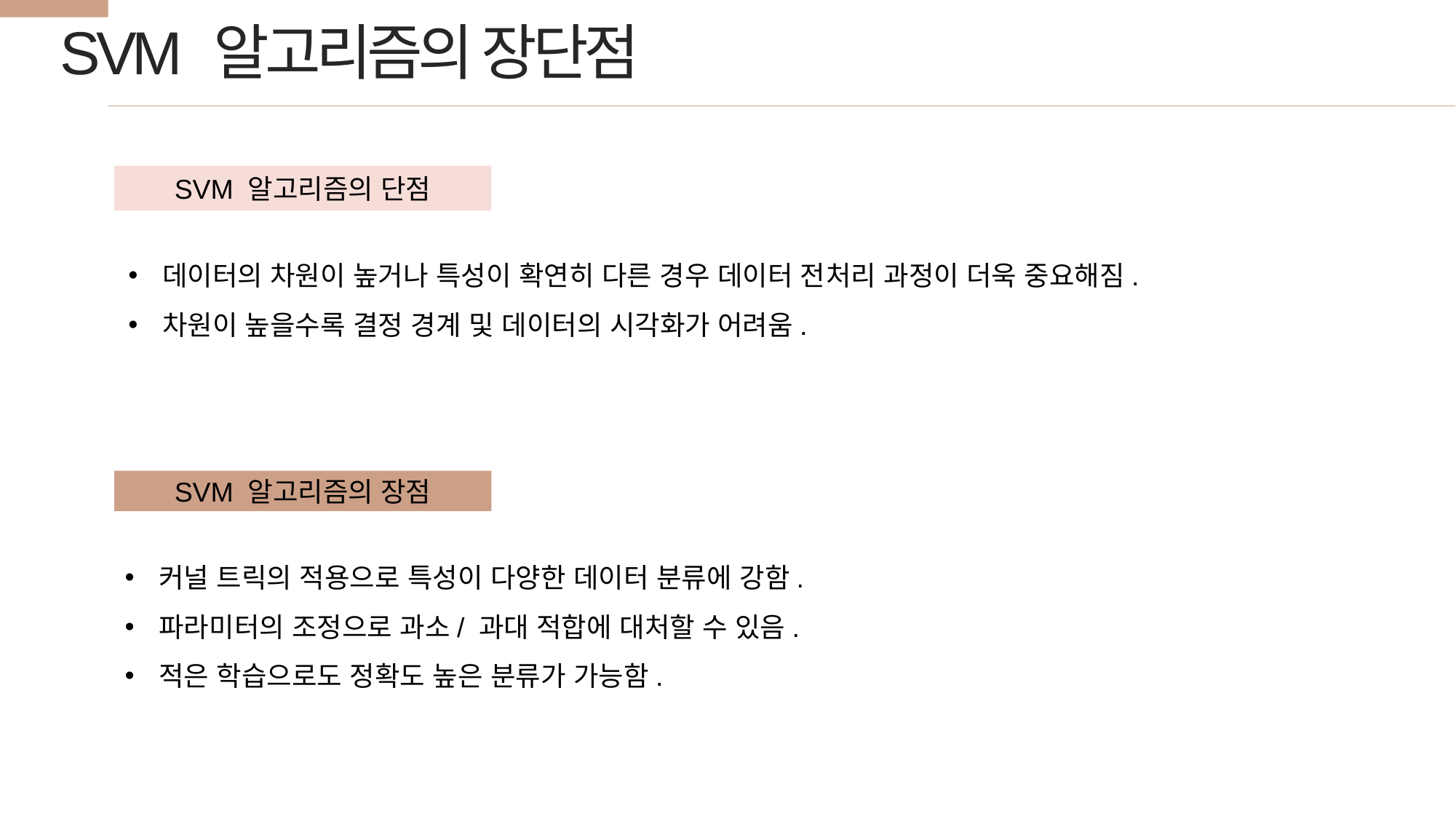

SVM 알고리즘의 장단점
SVM 알고리즘의 단점
데이터의 차원이 높거나 특성이 확연히 다른 경우 데이터 전처리 과정이 더욱 중요해짐.
차원이 높을수록 결정 경계 및 데이터의 시각화가 어려움.
SVM 알고리즘의 장점
커널 트릭의 적용으로 특성이 다양한 데이터 분류에 강함.
파라미터의 조정으로 과소/ 과대 적합에 대처할 수 있음.
적은 학습으로도 정확도 높은 분류가 가능함.